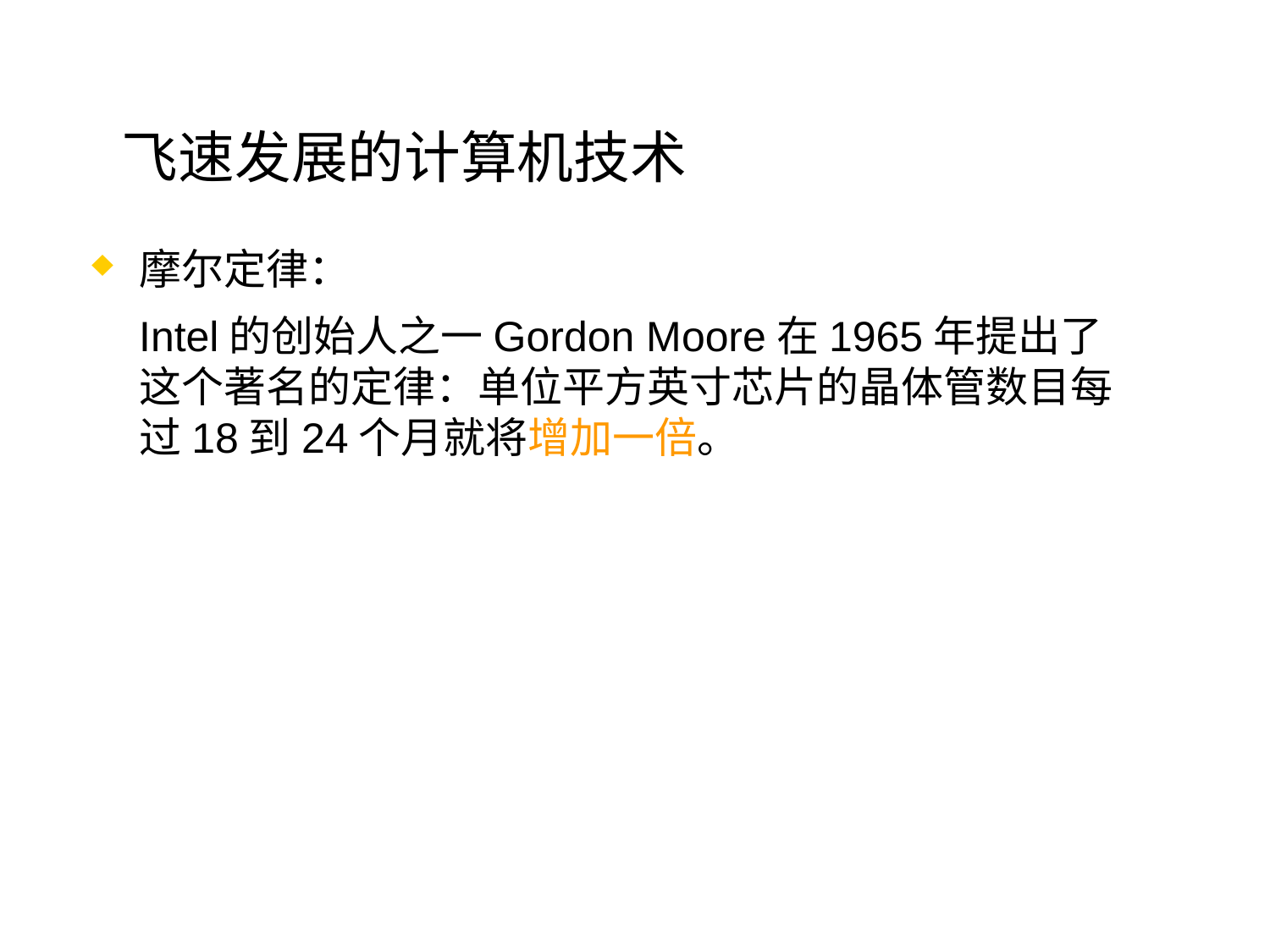

# 飞速发展的计算机技术
摩尔定律：
    Intel的创始人之一Gordon Moore在1965年提出了这个著名的定律：单位平方英寸芯片的晶体管数目每过18到24个月就将增加一倍。